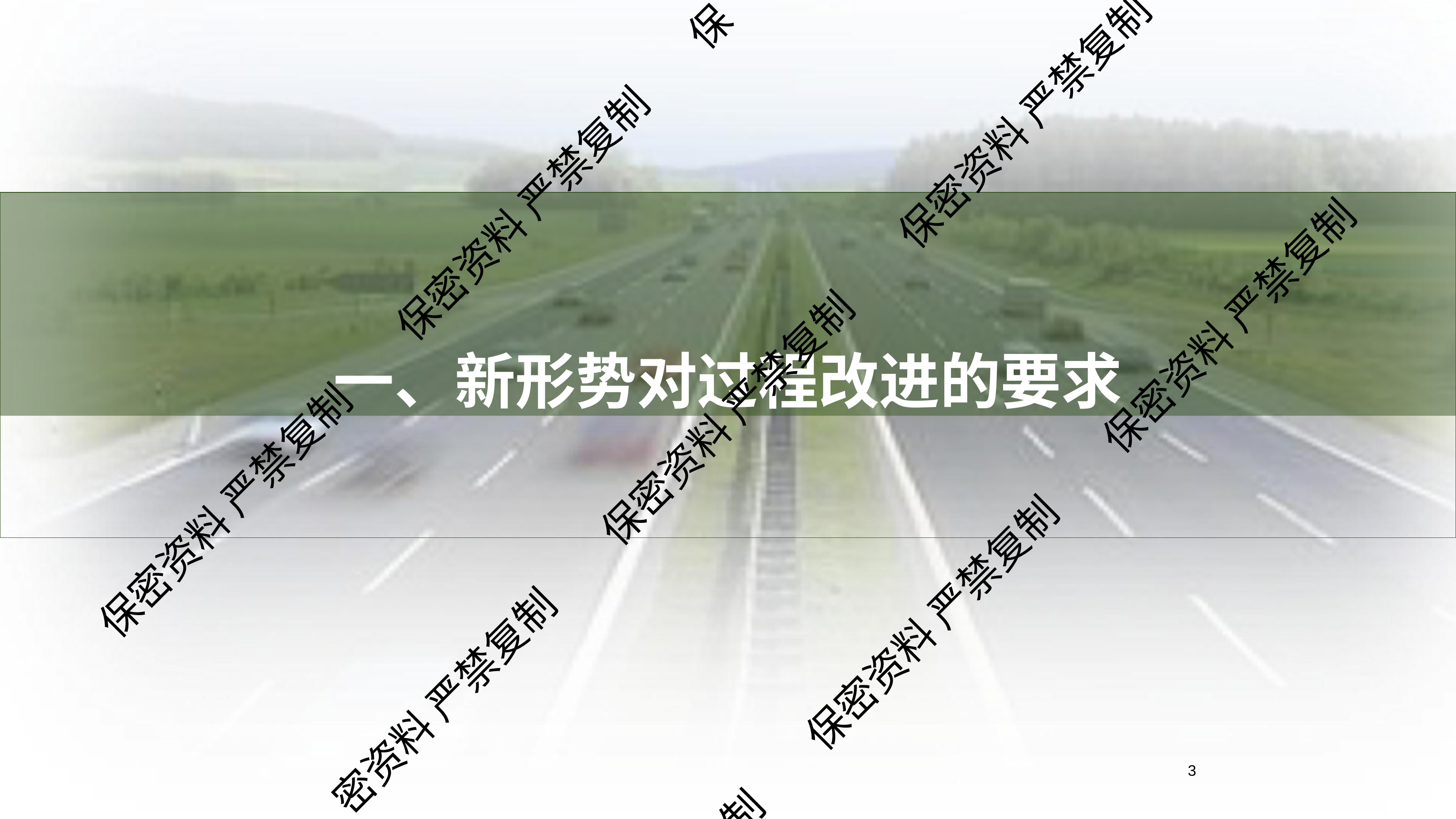

保
保密资料 严禁复制
保密资料 严禁复制

# 一、新形势对过程改进的要求
保密资料 严禁复制
保密资料 严禁复制
保密资料 严禁复制

保密资料 严禁复制
密资料 严禁复制
3
制